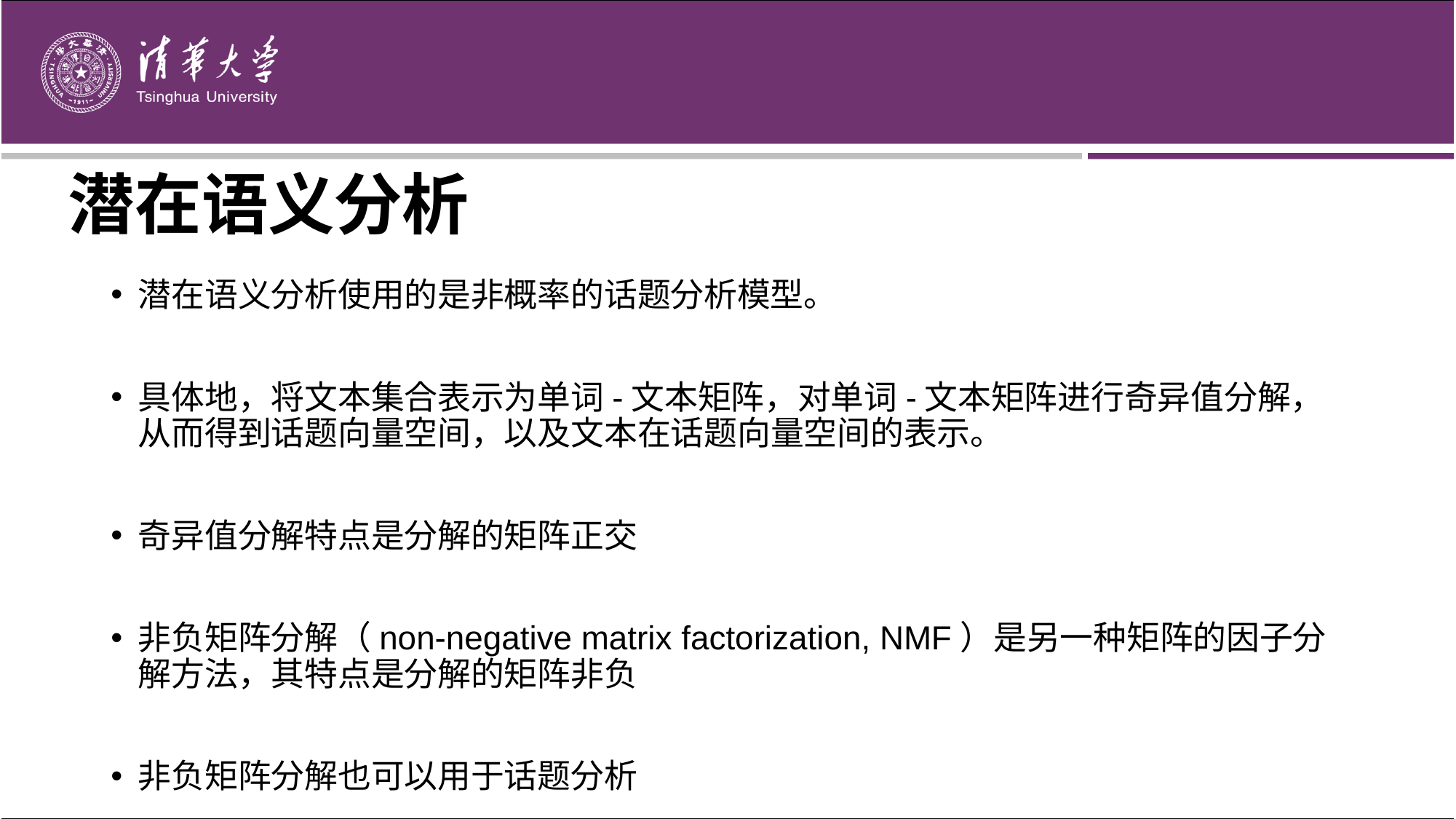

# 潜在语义分析
潜在语义分析使用的是非概率的话题分析模型。

具体地，将文本集合表示为单词-文本矩阵，对单词-文本矩阵进行奇异值分解，从而得到话题向量空间，以及文本在话题向量空间的表示。

奇异值分解特点是分解的矩阵正交

非负矩阵分解（non-negative matrix factorization, NMF）是另一种矩阵的因子分解方法，其特点是分解的矩阵非负

非负矩阵分解也可以用于话题分析